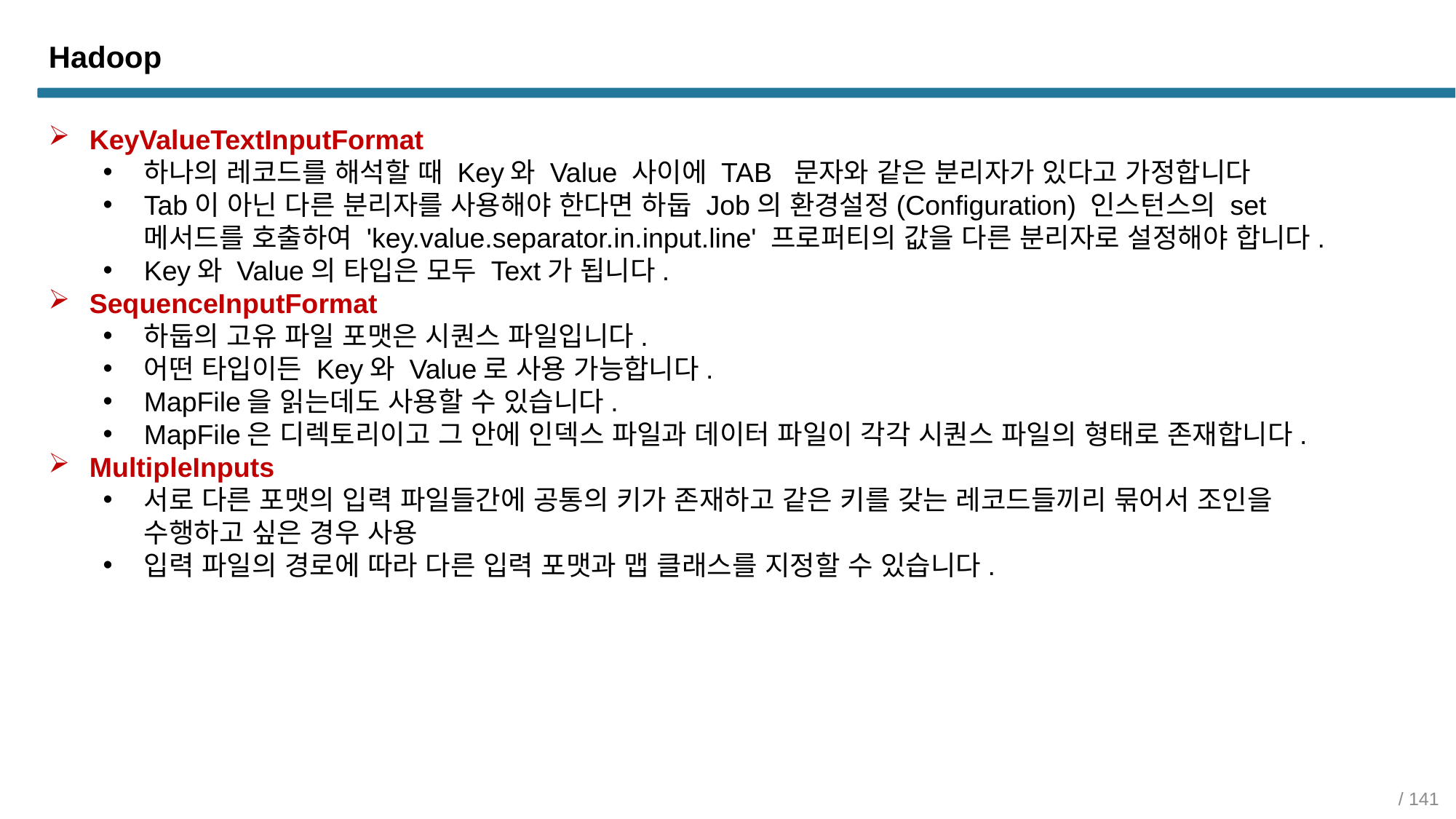

Hadoop
KeyValueTextInputFormat
하나의 레코드를 해석할 때 Key와 Value 사이에 TAB  문자와 같은 분리자가 있다고 가정합니다
Tab이 아닌 다른 분리자를 사용해야 한다면 하둡 Job의 환경설정(Configuration) 인스턴스의 set 메서드를 호출하여 'key.value.separator.in.input.line' 프로퍼티의 값을 다른 분리자로 설정해야 합니다.
Key와 Value의 타입은 모두 Text가 됩니다.
SequenceInputFormat
하둡의 고유 파일 포맷은 시퀀스 파일입니다.
어떤 타입이든 Key와 Value로 사용 가능합니다.
MapFile을 읽는데도 사용할 수 있습니다.
MapFile은 디렉토리이고 그 안에 인덱스 파일과 데이터 파일이 각각 시퀀스 파일의 형태로 존재합니다.
MultipleInputs
서로 다른 포맷의 입력 파일들간에 공통의 키가 존재하고 같은 키를 갖는 레코드들끼리 묶어서 조인을 수행하고 싶은 경우 사용
입력 파일의 경로에 따라 다른 입력 포맷과 맵 클래스를 지정할 수 있습니다.
/ 141